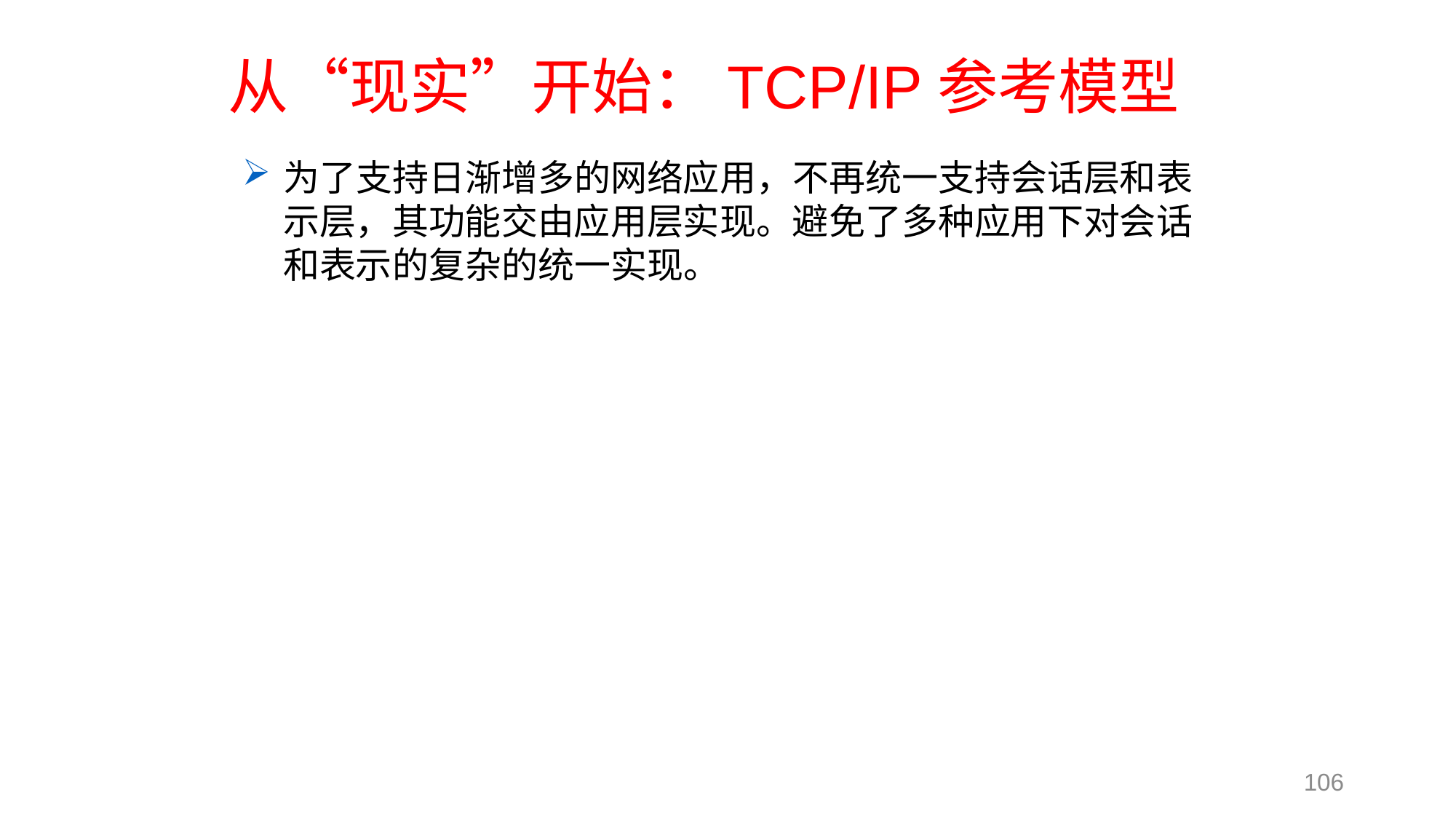

# 从“现实”开始：TCP/IP参考模型
为了支持日渐增多的网络应用，不再统一支持会话层和表示层，其功能交由应用层实现。避免了多种应用下对会话和表示的复杂的统一实现。

106